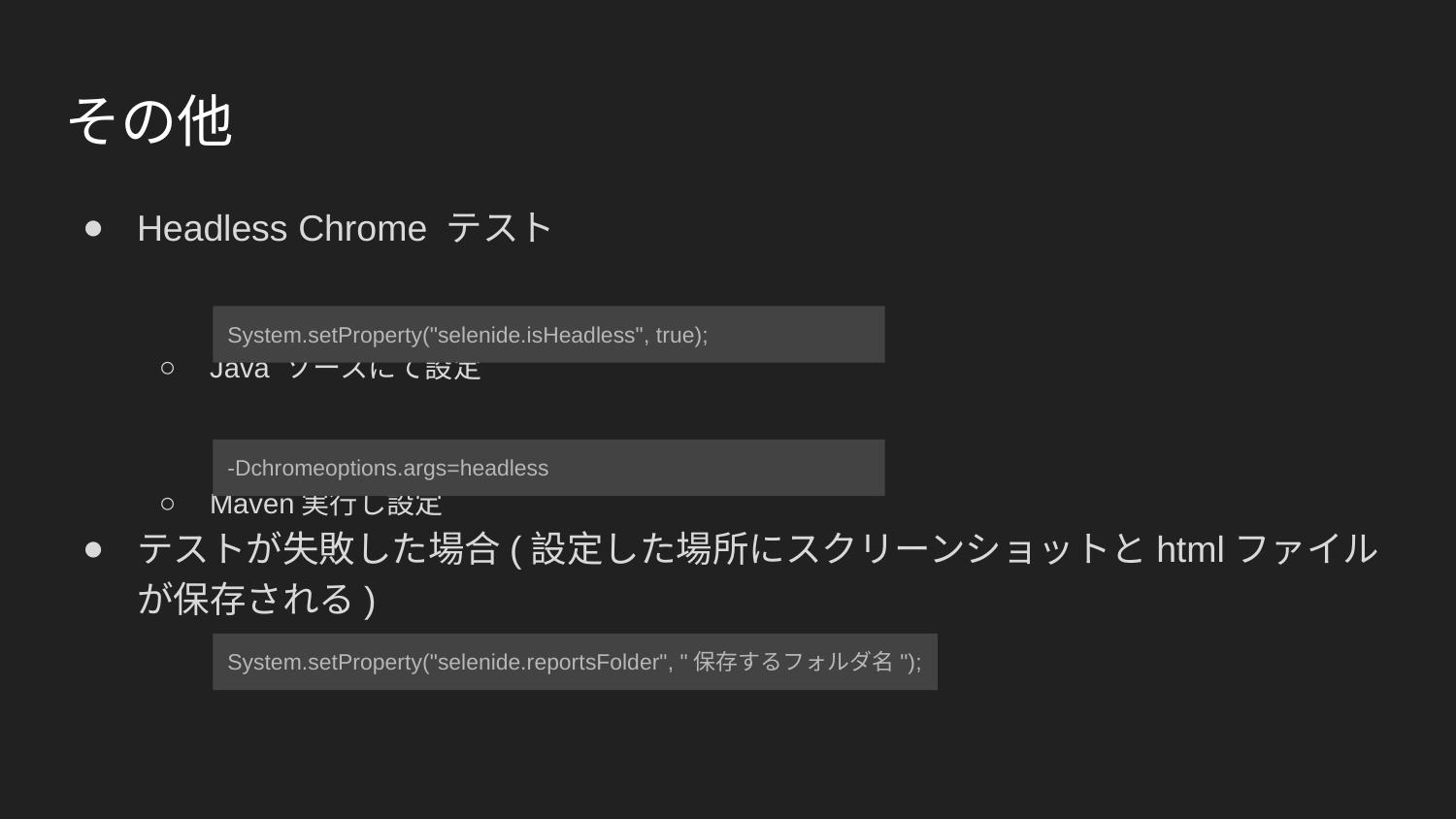

# その他
Headless Chrome テスト
Java ソースにて設定
Maven実行し設定
テストが失敗した場合(設定した場所にスクリーンショットとhtmlファイルが保存される)
System.setProperty("selenide.isHeadless", true);
-Dchromeoptions.args=headless
System.setProperty("selenide.reportsFolder", "保存するフォルダ名");